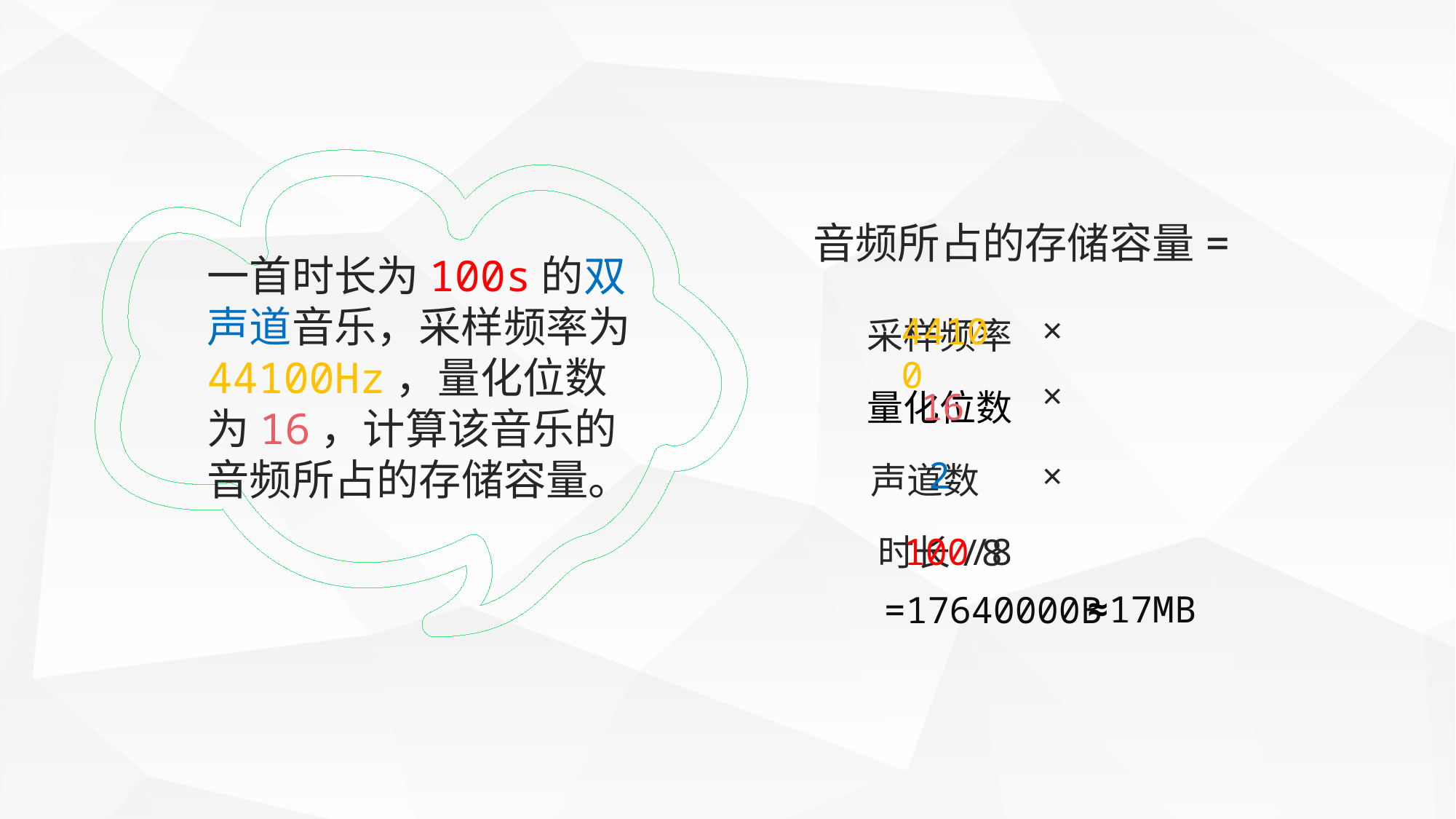

音频所占的存储容量=
一首时长为100s的双声道音乐，采样频率为44100Hz，量化位数为16，计算该音乐的音频所占的存储容量。
×
44100
采样频率
×
16
量化位数
2
×
声道数
100/8
时长/8
≈17MB
=17640000B